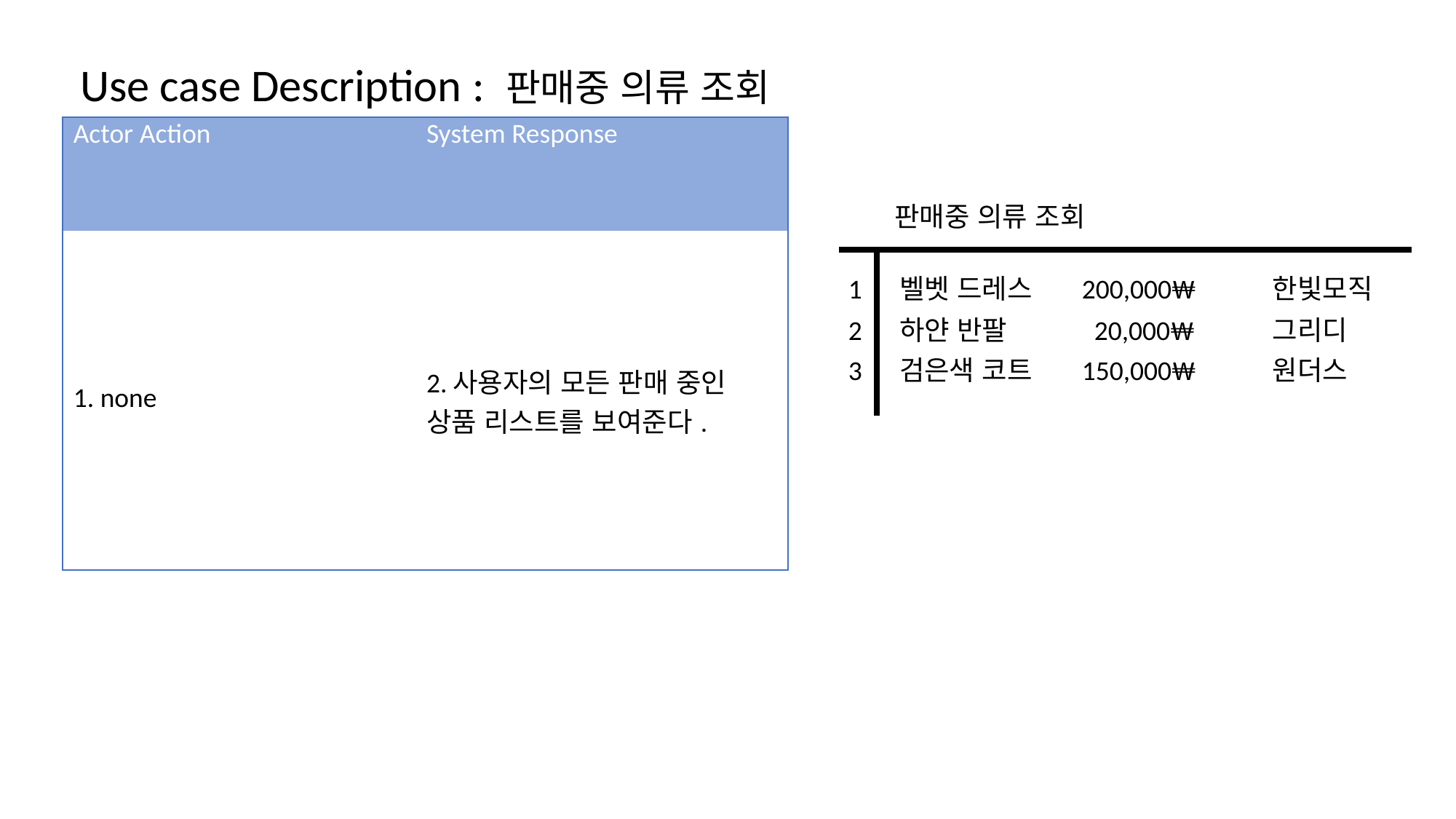

Use case Description : 판매중 의류 조회
| Actor Action | System Response |
| --- | --- |
| 1. none | 2.사용자의 모든 판매 중인 상품 리스트를 보여준다. |
판매중 의류 조회
1
벨벳 드레스
한빛모직
200,000₩
2
하얀 반팔
그리디
  20,000₩
3
검은색 코트
원더스
150,000₩